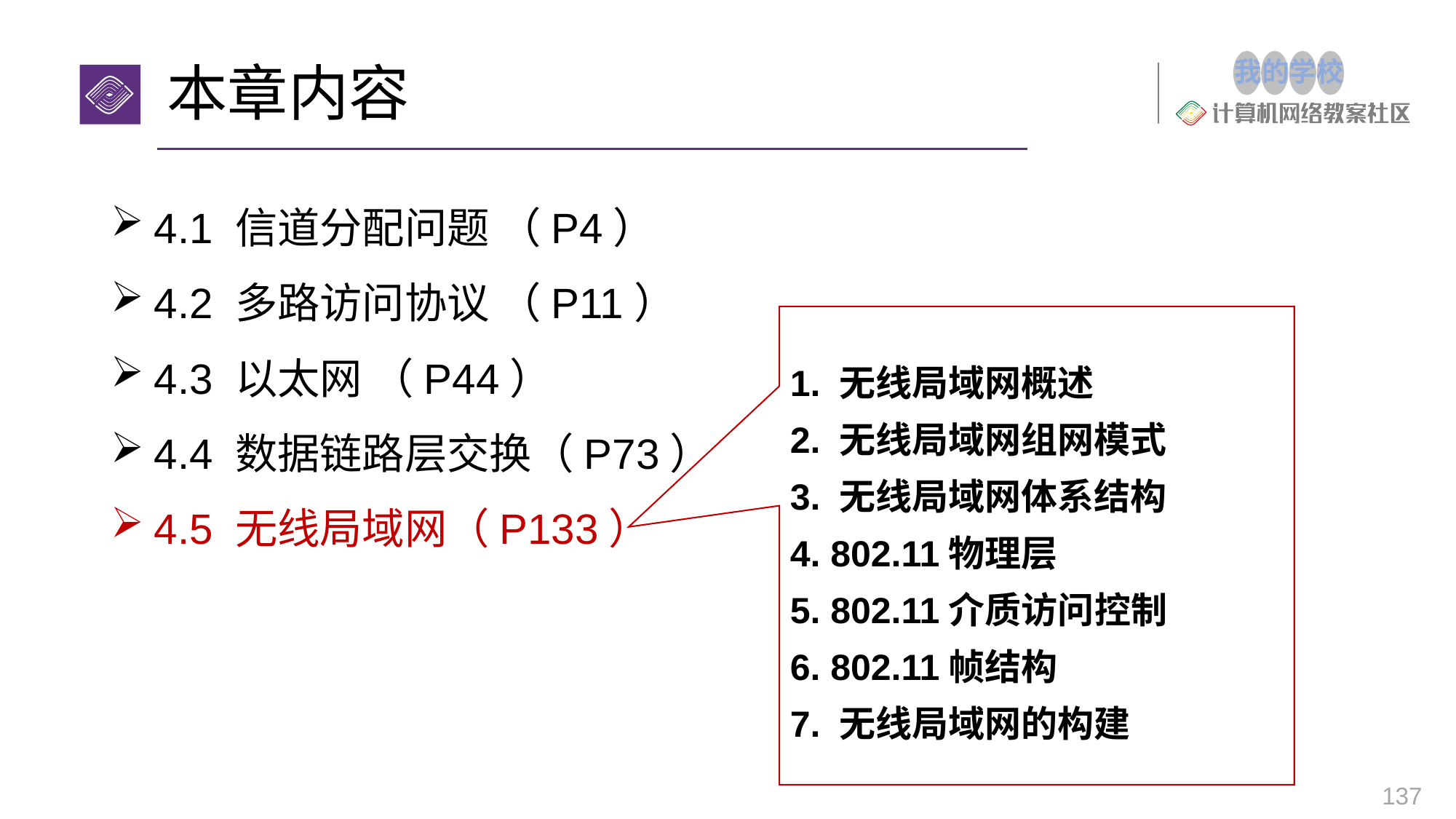

# 本章内容
4.1 信道分配问题 （P4）
4.2 多路访问协议 （P11）
4.3 以太网 （P44）
4.4 数据链路层交换（P73）
4.5 无线局域网（P133）
1. 无线局域网概述
2. 无线局域网组网模式
3. 无线局域网体系结构
4. 802.11物理层
5. 802.11介质访问控制
6. 802.11帧结构
7. 无线局域网的构建与管理
137